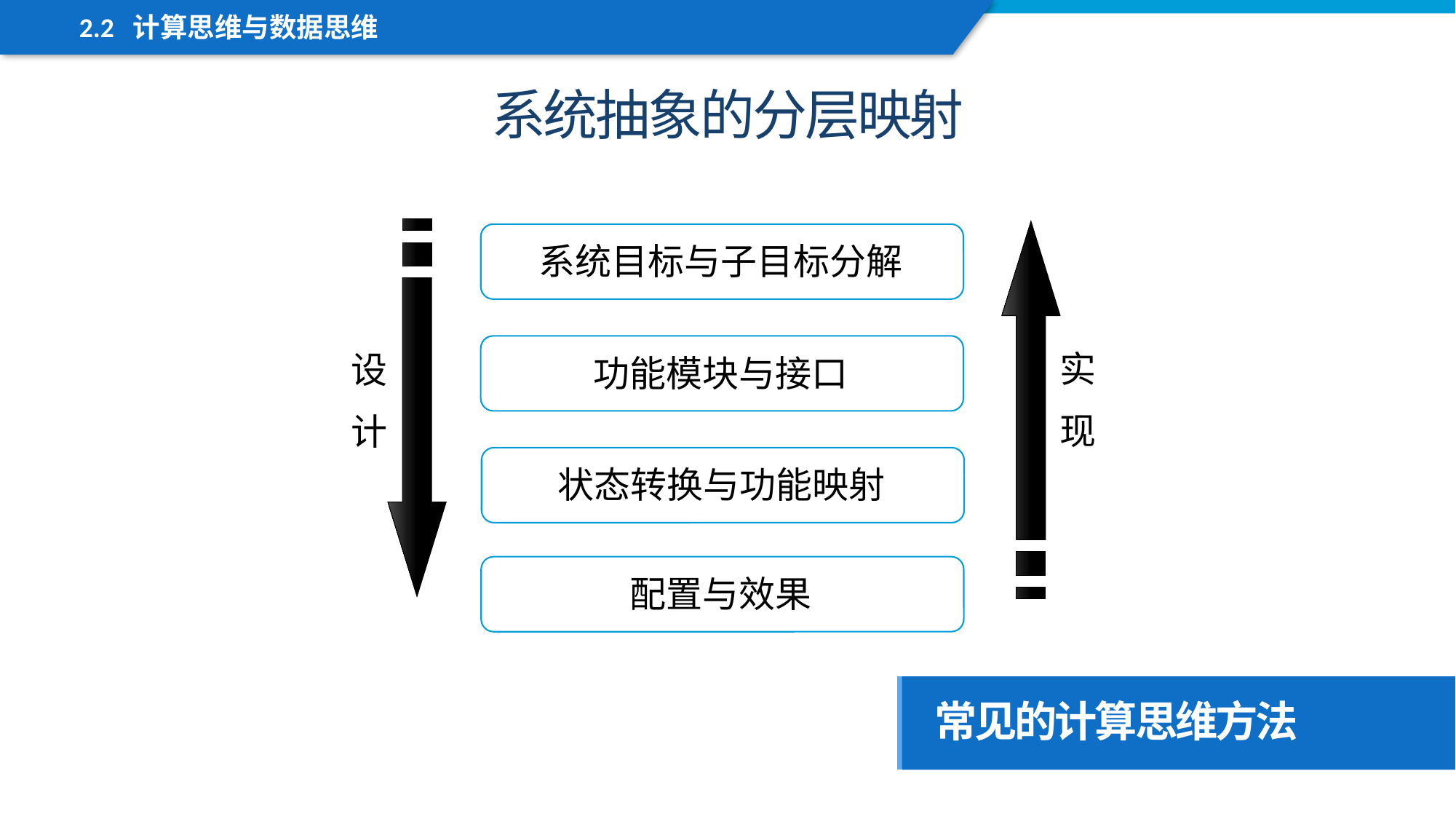

2.2  计算思维与数据思维
系统抽象的分层映射

系统目标与子目标分解

实
现
设
计
功能模块与接口

状态转换与功能映射

配置与效果
常见的计算思维方法